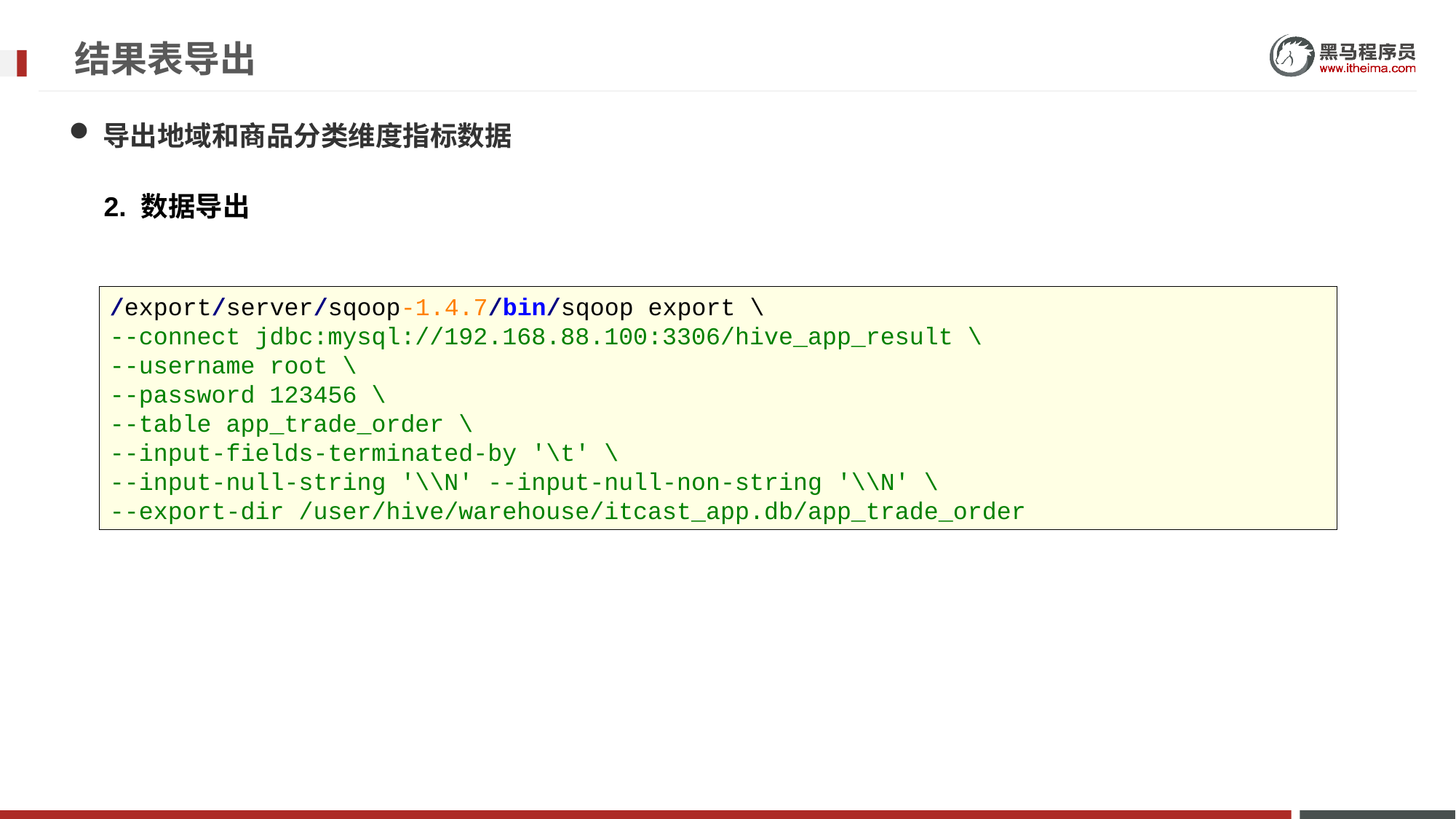

# 结果表导出
导出地域和商品分类维度指标数据
2. 数据导出
/export/server/sqoop-1.4.7/bin/sqoop export \
--connect jdbc:mysql://192.168.88.100:3306/hive_app_result \
--username root \
--password 123456 \
--table app_trade_order \
--input-fields-terminated-by '\t' \
--input-null-string '\\N' --input-null-non-string '\\N' \
--export-dir /user/hive/warehouse/itcast_app.db/app_trade_order